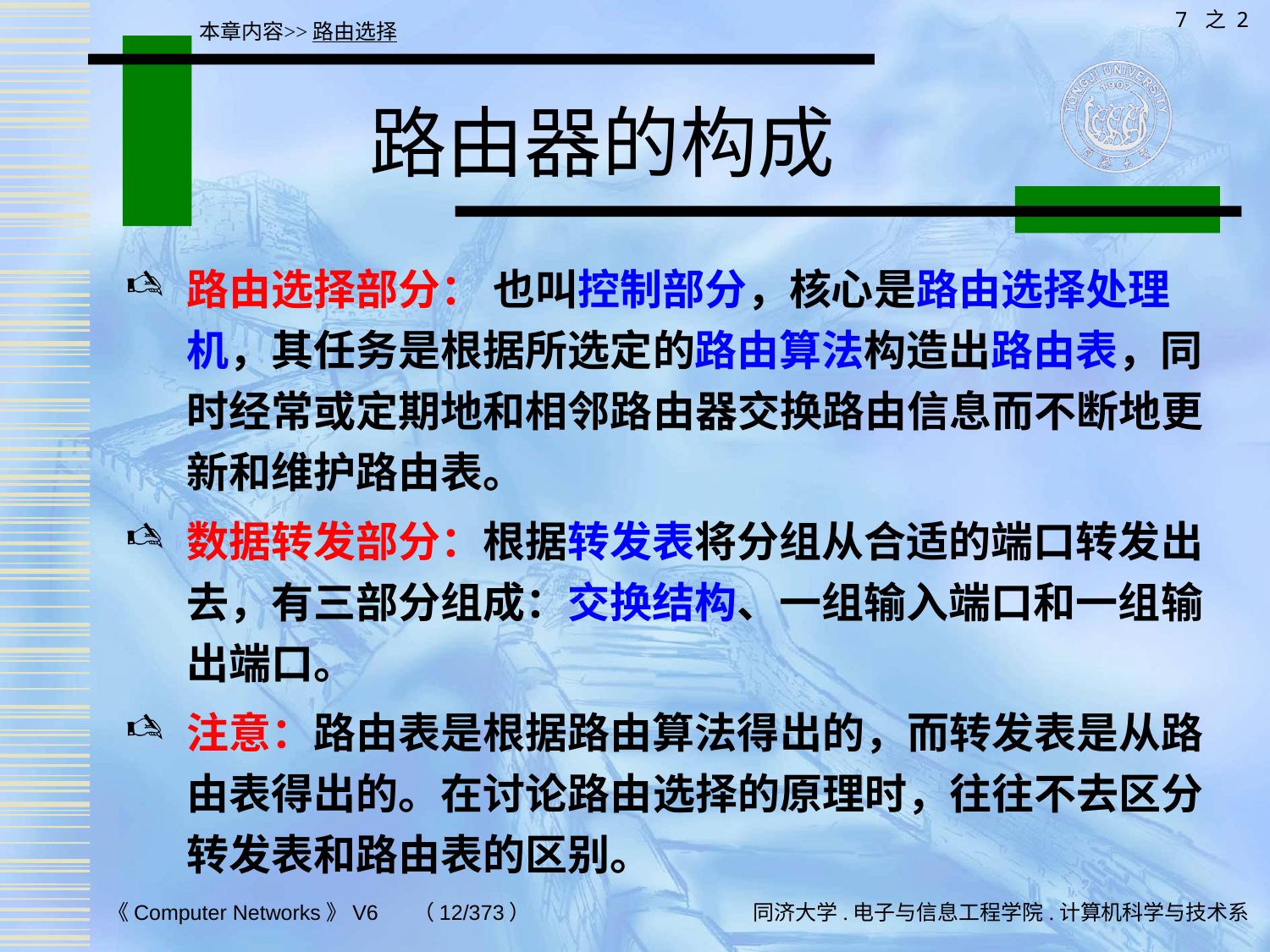

7 之 2
本章内容>>路由选择
# 路由器的构成
路由选择部分： 也叫控制部分，核心是路由选择处理机，其任务是根据所选定的路由算法构造出路由表，同时经常或定期地和相邻路由器交换路由信息而不断地更新和维护路由表。
数据转发部分：根据转发表将分组从合适的端口转发出去，有三部分组成：交换结构、一组输入端口和一组输出端口。
注意：路由表是根据路由算法得出的，而转发表是从路由表得出的。在讨论路由选择的原理时，往往不去区分转发表和路由表的区别。